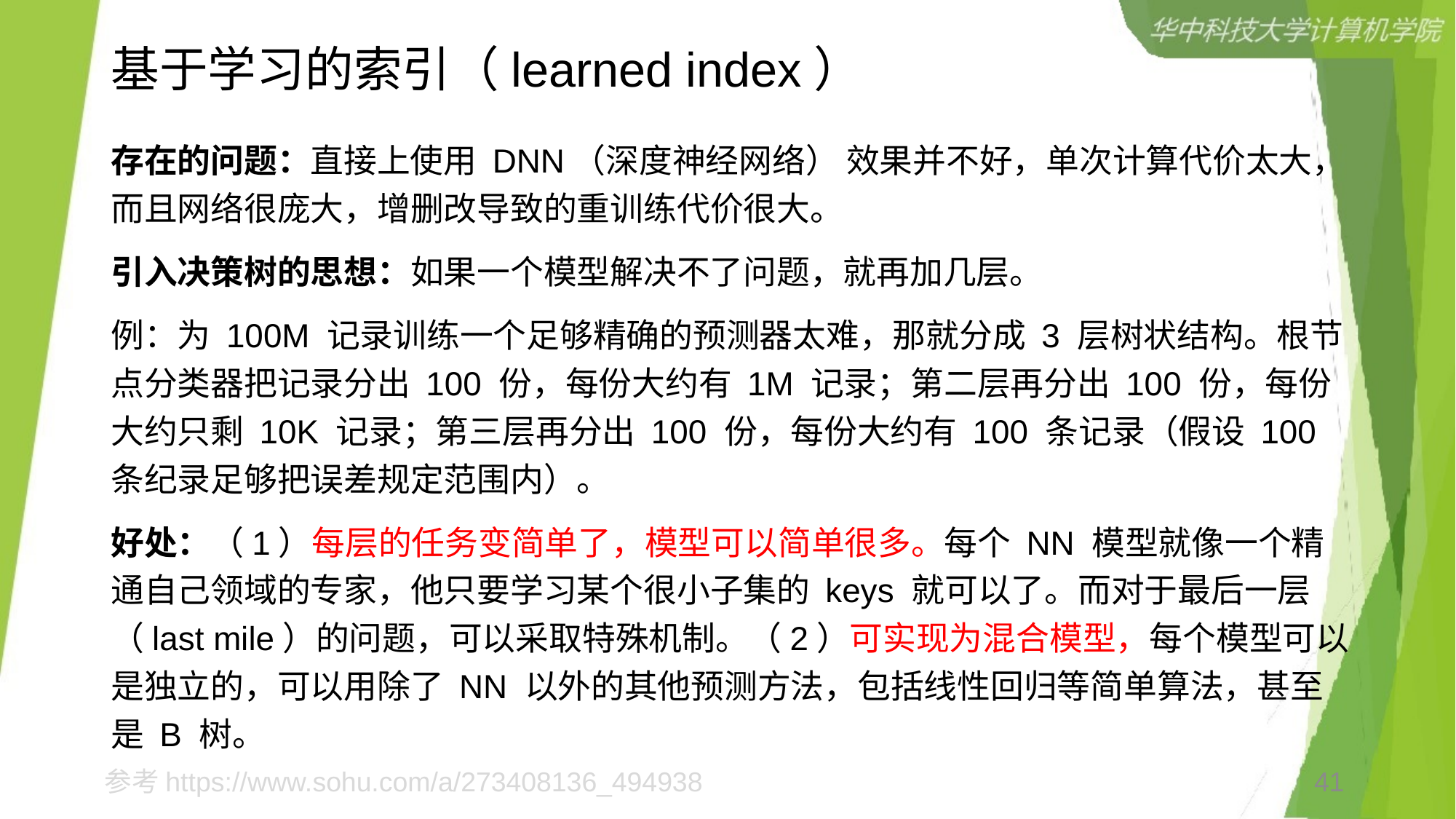

# 基于学习的索引（learned index）
存在的问题：直接上使用 DNN（深度神经网络） 效果并不好，单次计算代价太大，而且网络很庞大，增删改导致的重训练代价很大。
引入决策树的思想：如果一个模型解决不了问题，就再加几层。
例：为 100M 记录训练一个足够精确的预测器太难，那就分成 3 层树状结构。根节点分类器把记录分出 100 份，每份大约有 1M 记录；第二层再分出 100 份，每份大约只剩 10K 记录；第三层再分出 100 份，每份大约有 100 条记录（假设 100 条纪录足够把误差规定范围内）。
好处：（1）每层的任务变简单了，模型可以简单很多。每个 NN 模型就像一个精通自己领域的专家，他只要学习某个很小子集的 keys 就可以了。而对于最后一层（last mile）的问题，可以采取特殊机制。（2）可实现为混合模型，每个模型可以是独立的，可以用除了 NN 以外的其他预测方法，包括线性回归等简单算法，甚至是 B 树。
参考https://www.sohu.com/a/273408136_494938
41